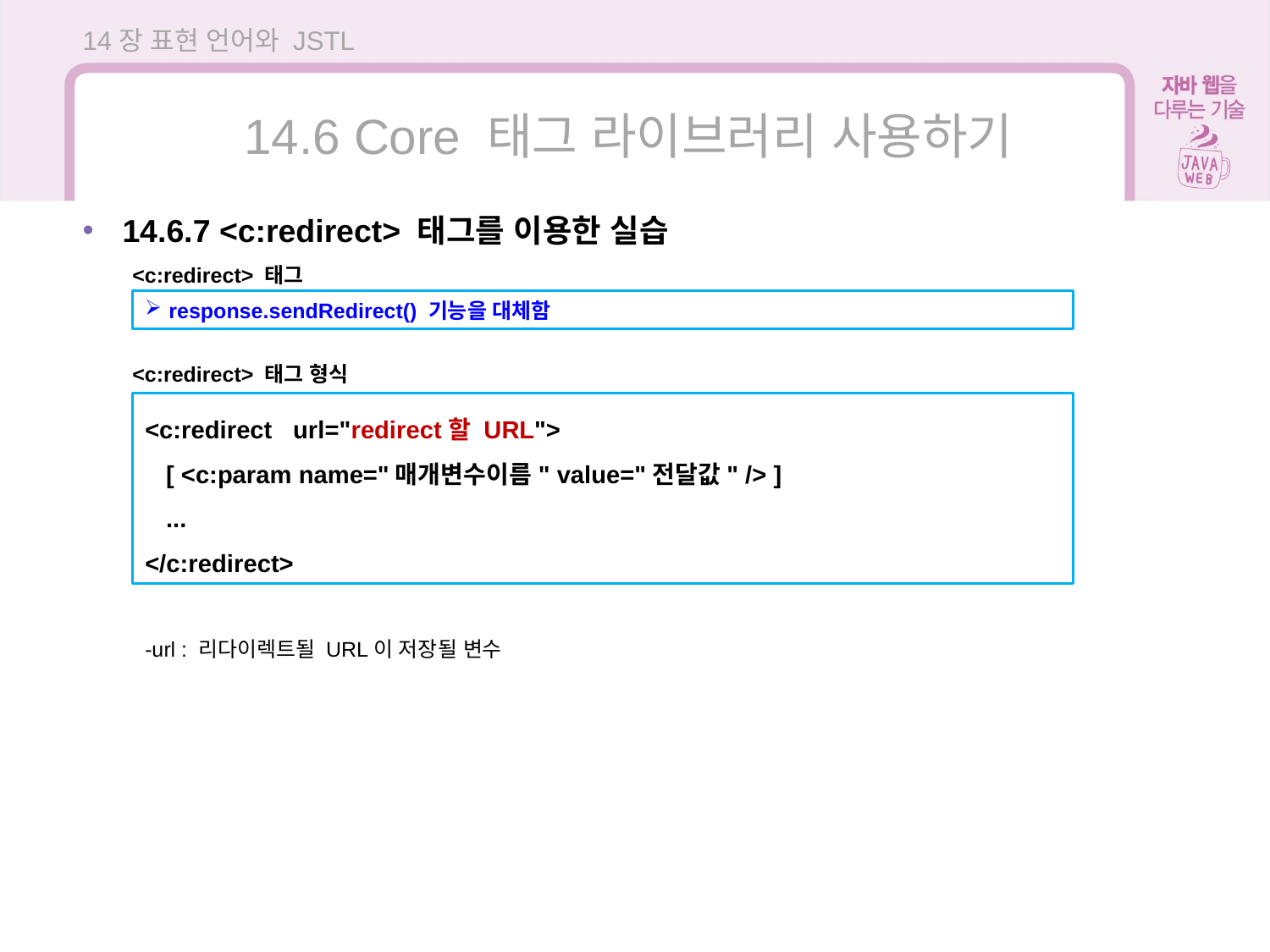

14장 표현 언어와 JSTL
14.6 Core 태그 라이브러리 사용하기
14.6.7 <c:redirect> 태그를 이용한 실습
<c:redirect> 태그
response.sendRedirect() 기능을 대체함
<c:redirect> 태그 형식
<c:redirect   url="redirect할 URL">
   [ <c:param name="매개변수이름" value="전달값" /> ]
   ...
</c:redirect>
-url : 리다이렉트될 URL이 저장될 변수